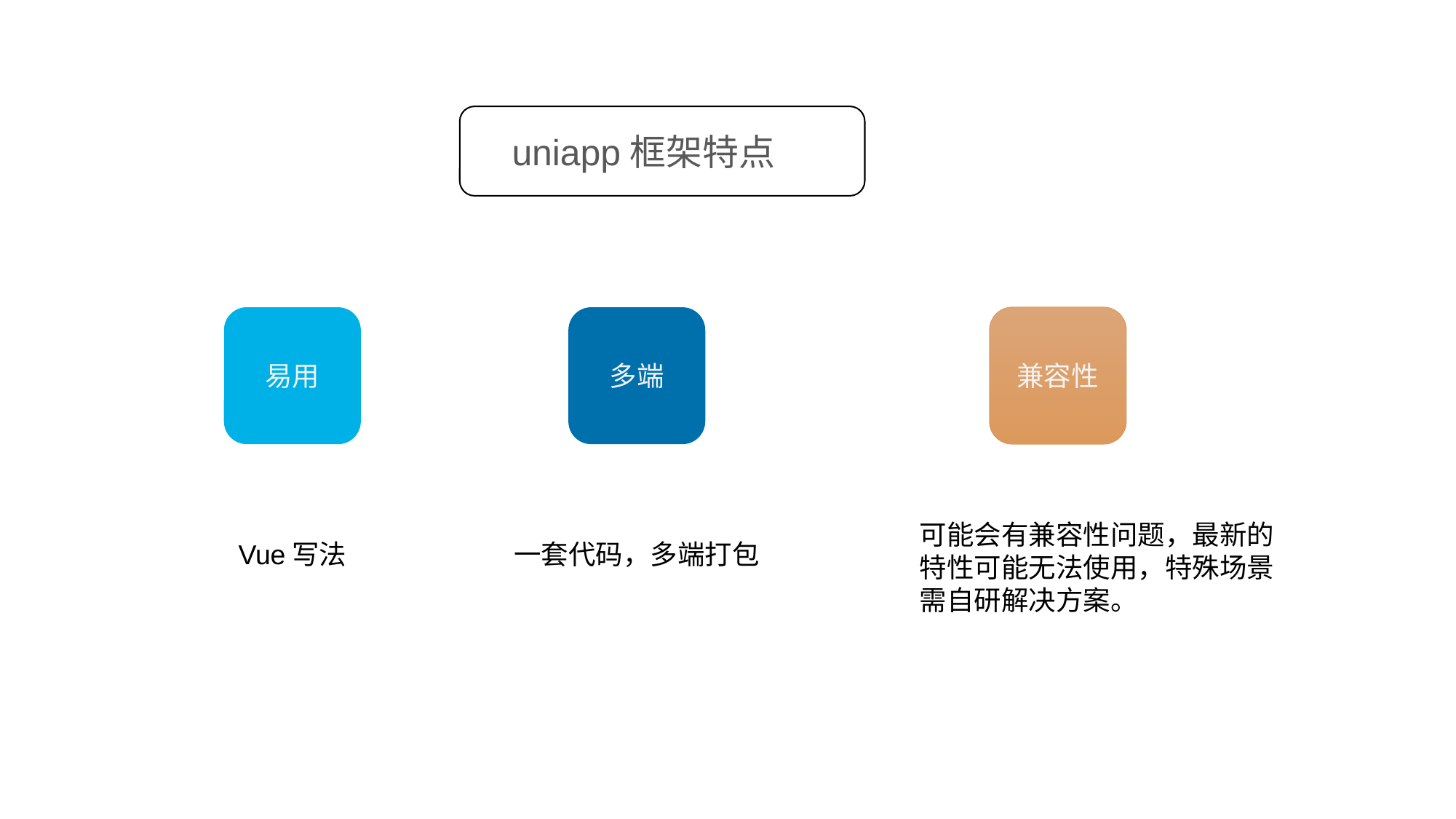

uniapp框架特点

多端
易用
兼容性
可能会有兼容性问题，最新的
特性可能无法使用，特殊场景
需自研解决方案。
Vue写法
一套代码，多端打包